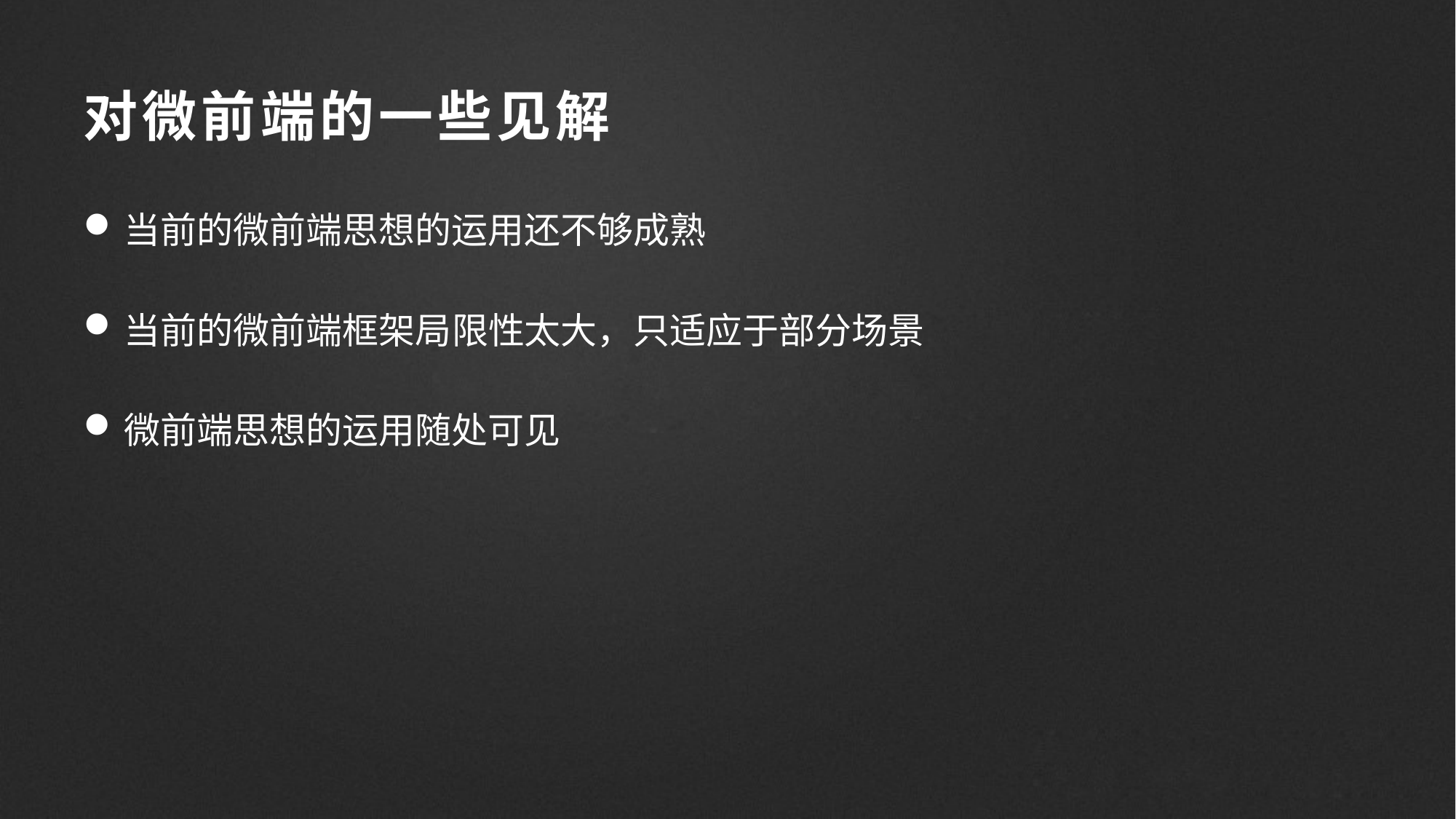

# 对微前端的一些见解
当前的微前端思想的运用还不够成熟
当前的微前端框架局限性太大，只适应于部分场景
微前端思想的运用随处可见